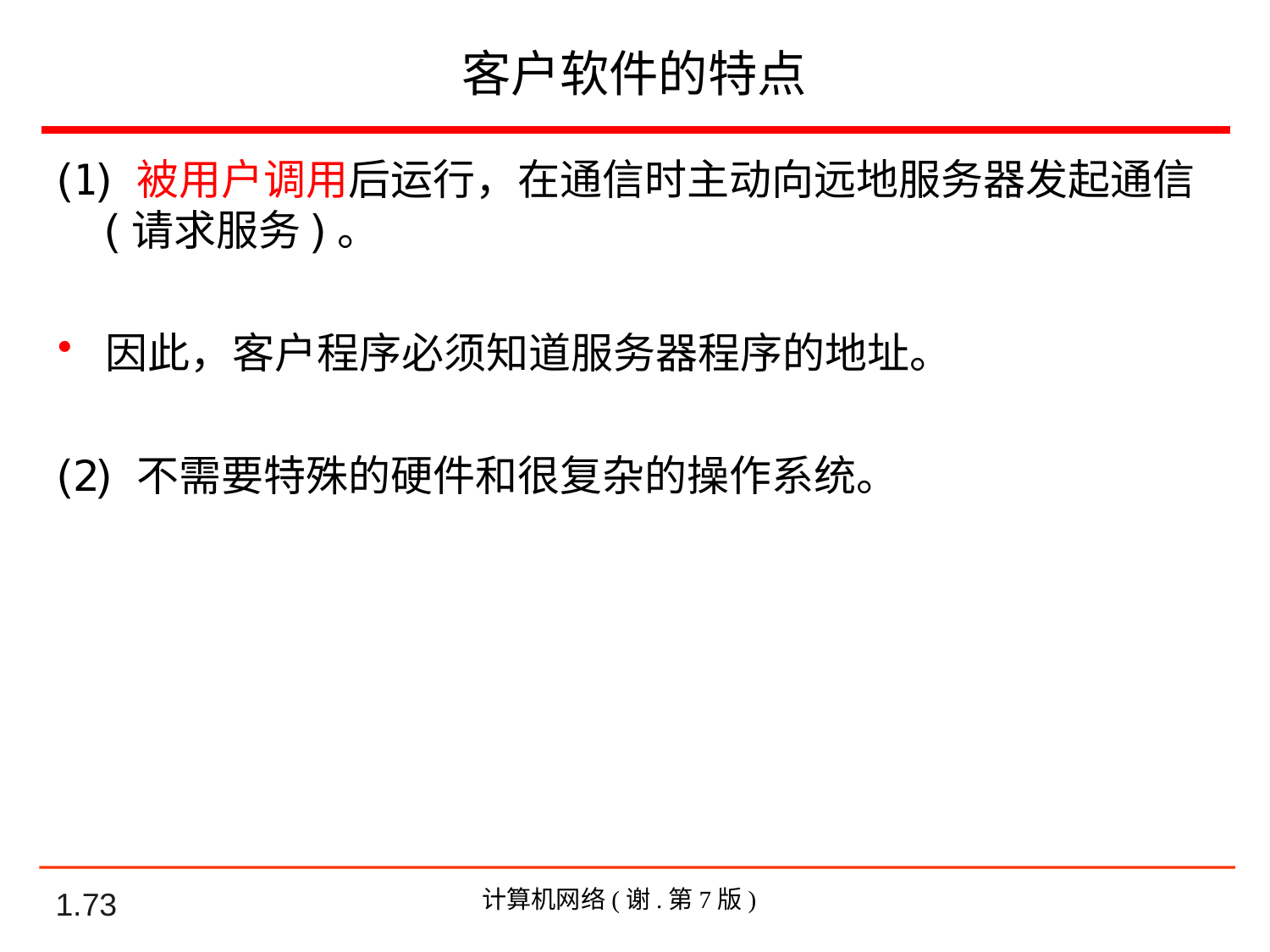

客户软件的特点
(1) 被用户调用后运行，在通信时主动向远地服务器发起通信(请求服务)。

因此，客户程序必须知道服务器程序的地址。

(2) 不需要特殊的硬件和很复杂的操作系统。